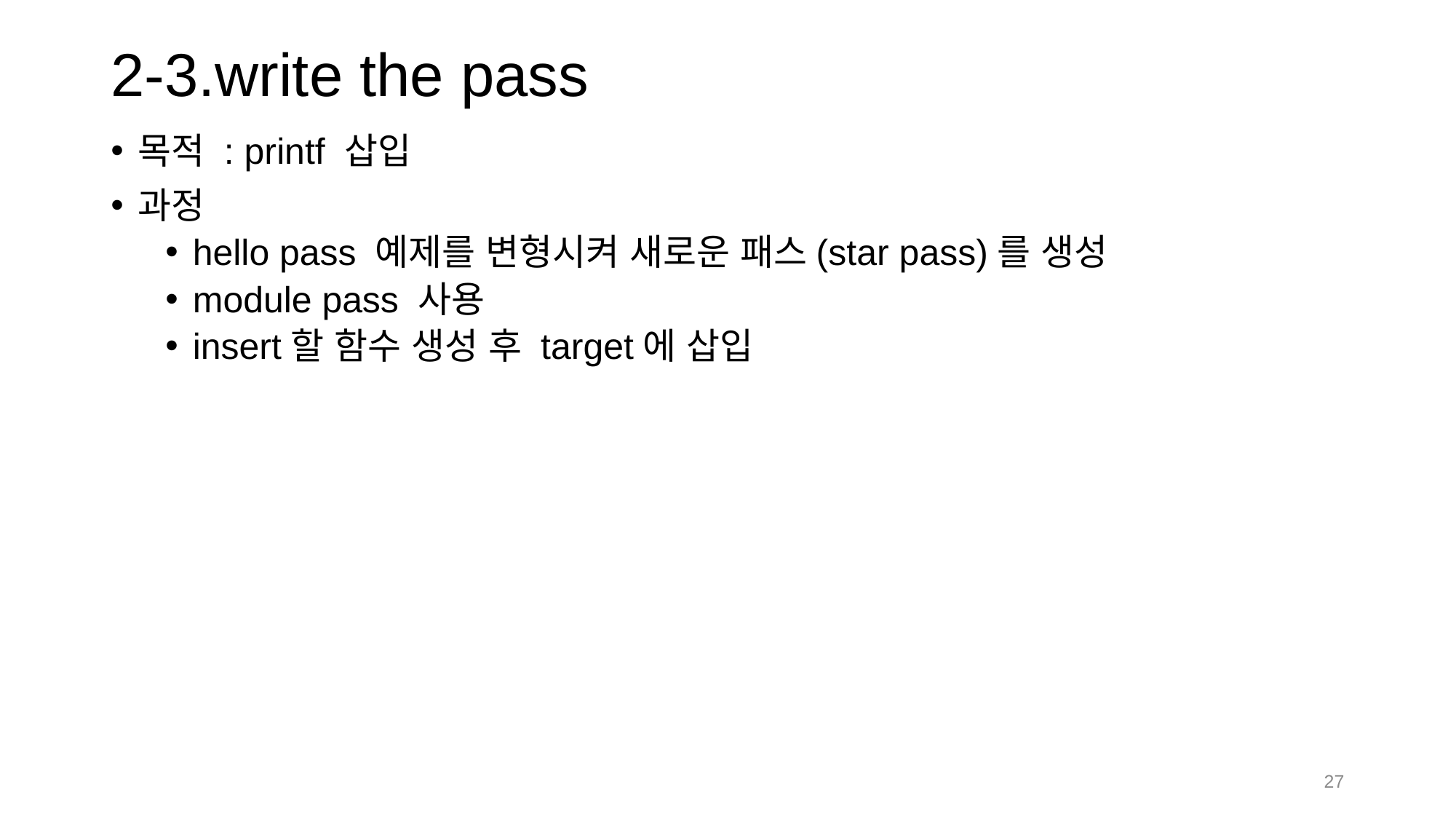

# 2-3.write the pass
목적 : printf 삽입
과정
hello pass 예제를 변형시켜 새로운 패스(star pass)를 생성
module pass 사용
insert할 함수 생성 후 target에 삽입

27